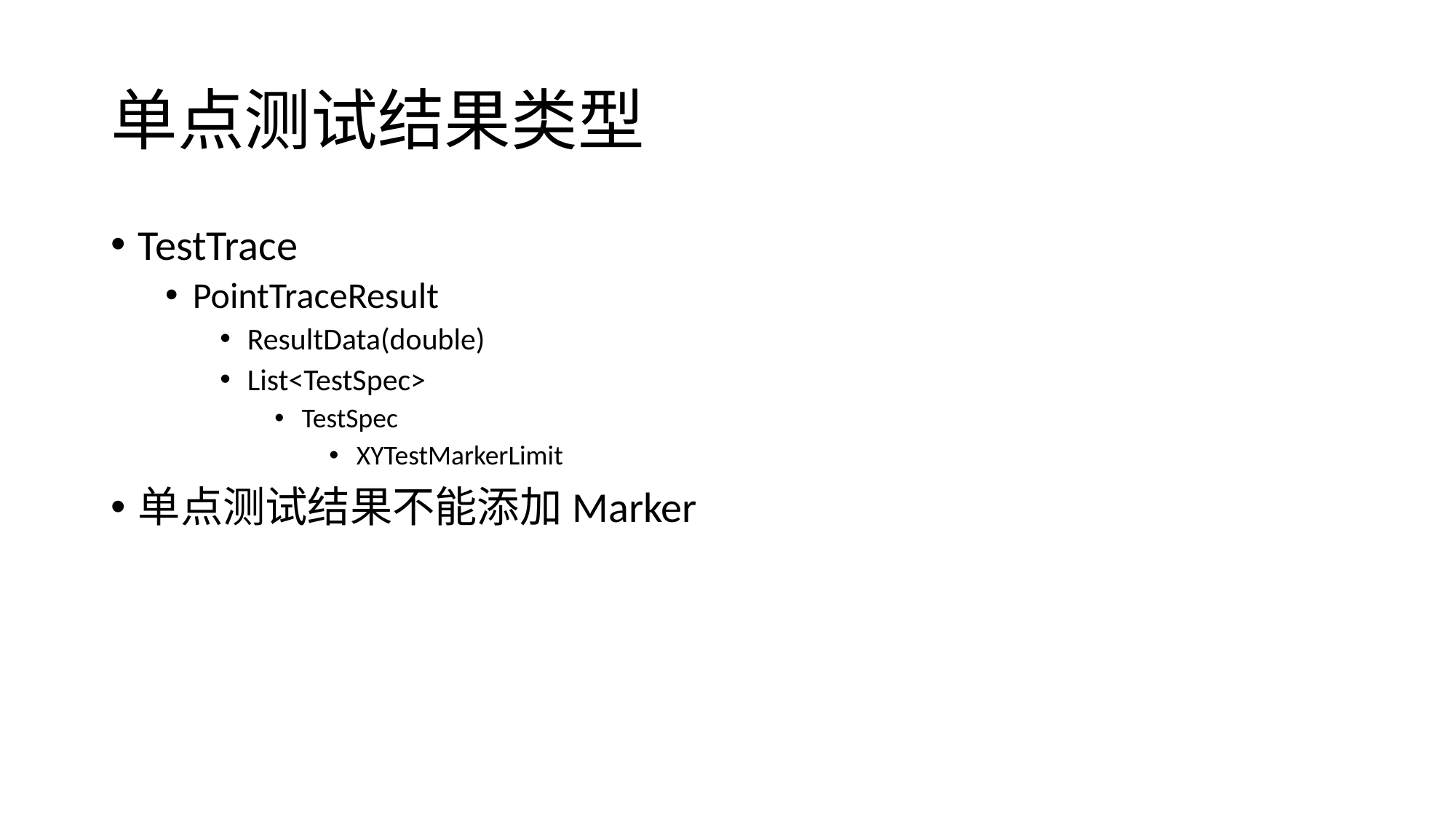

# 单点测试结果类型
TestTrace
PointTraceResult
ResultData(double)
List<TestSpec>
TestSpec
XYTestMarkerLimit
单点测试结果不能添加Marker